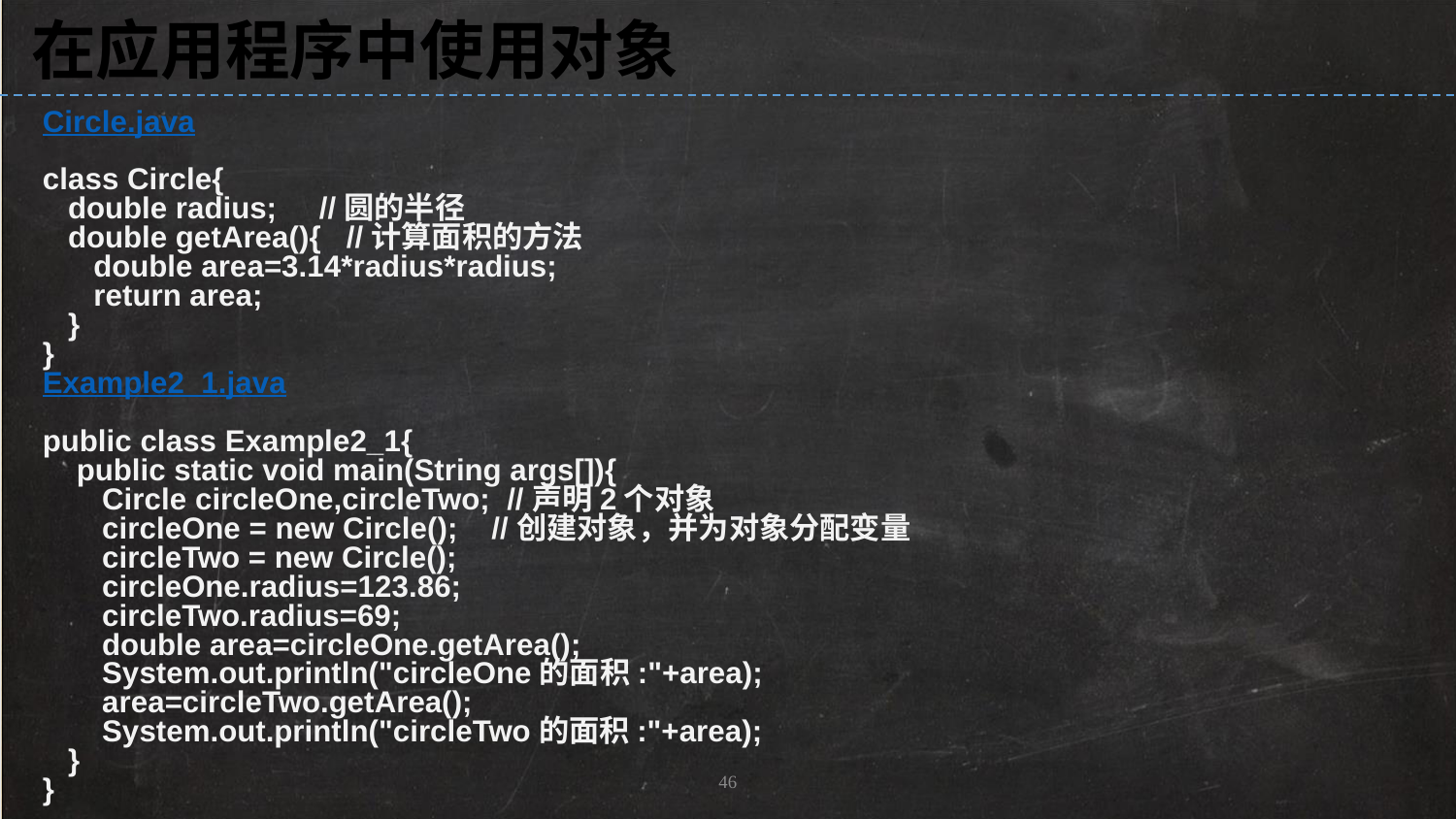

在应用程序中使用对象
Circle.java

class Circle{
   double radius;     //圆的半径
   double getArea(){   //计算面积的方法
      double area=3.14*radius*radius;
      return area;
   }
}
Example2_1.java

public class Example2_1{
    public static void main(String args[]){
       Circle circleOne,circleTwo;  //声明2个对象
       circleOne = new Circle();    //创建对象，并为对象分配变量
       circleTwo = new Circle();
       circleOne.radius=123.86;
       circleTwo.radius=69;
       double area=circleOne.getArea();
       System.out.println("circleOne的面积:"+area);
       area=circleTwo.getArea();
       System.out.println("circleTwo的面积:"+area);
   }
}
46